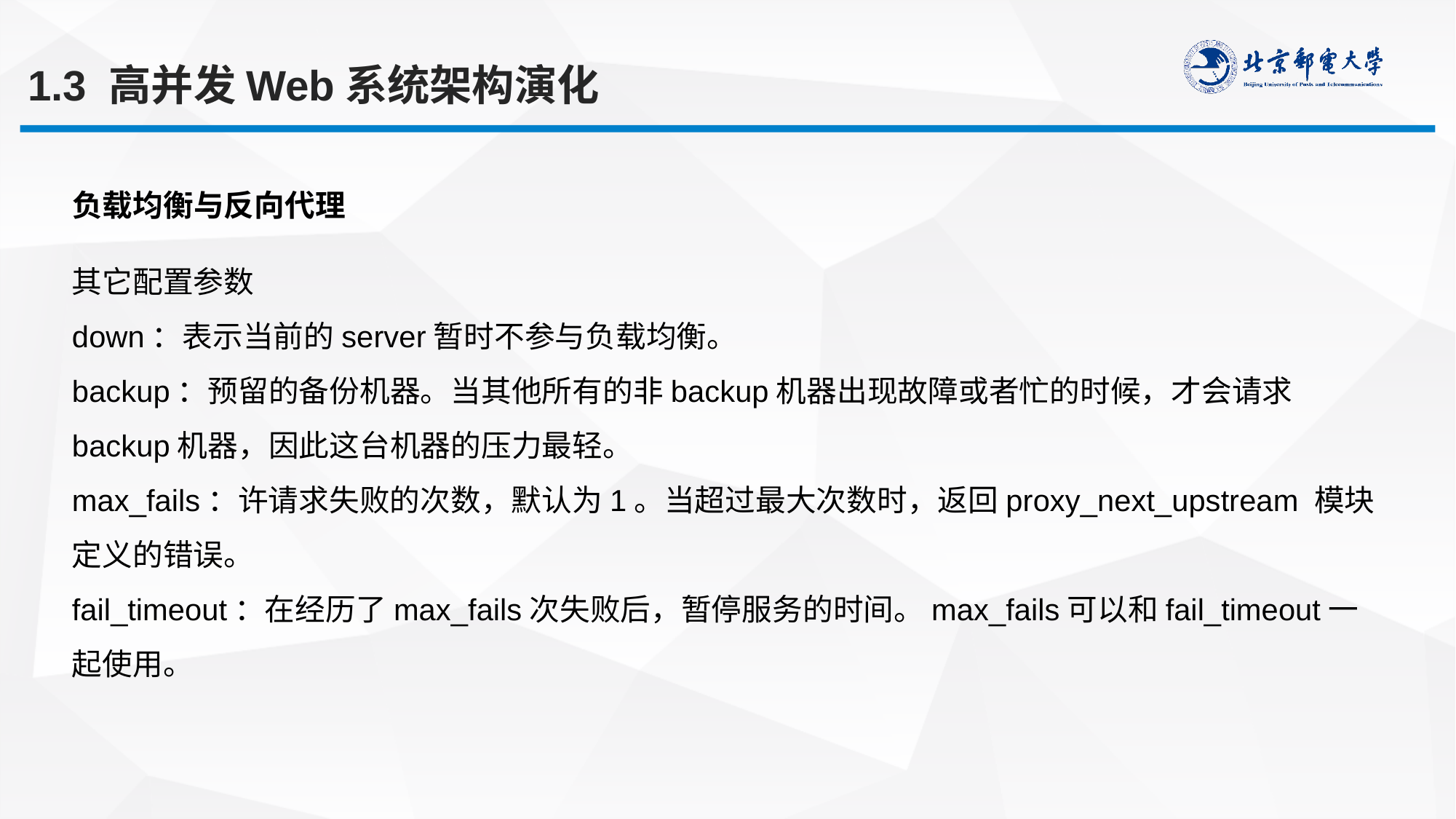

1.3 高并发Web系统架构演化

负载均衡与反向代理
其它配置参数
down：表示当前的server暂时不参与负载均衡。
backup：预留的备份机器。当其他所有的非backup机器出现故障或者忙的时候，才会请求backup机器，因此这台机器的压力最轻。
max_fails：许请求失败的次数，默认为1。当超过最大次数时，返回proxy_next_upstream 模块定义的错误。
fail_timeout：在经历了max_fails次失败后，暂停服务的时间。max_fails可以和fail_timeout一起使用。